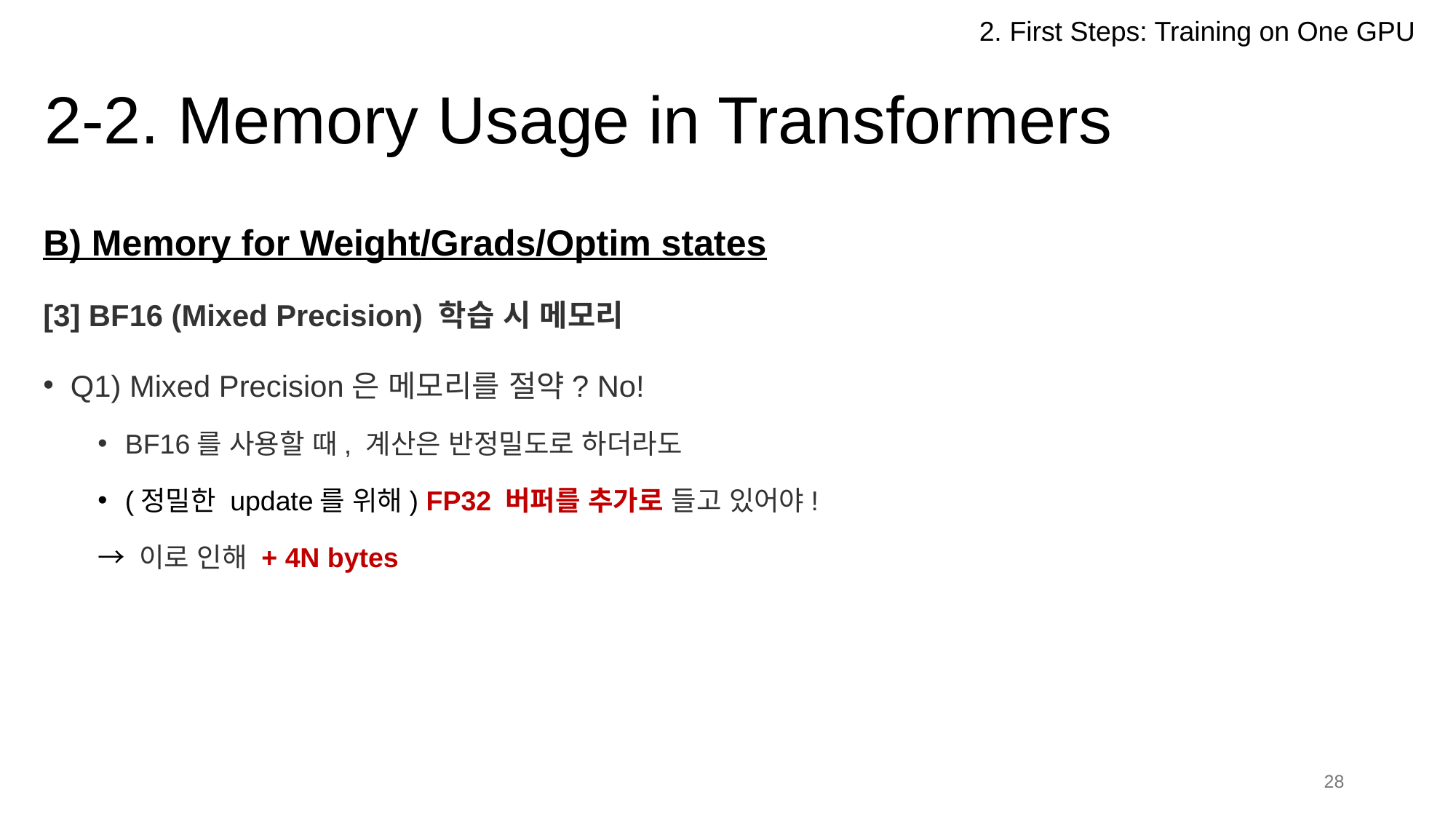

2. First Steps: Training on One GPU
# 2-2. Memory Usage in Transformers
B) Memory for Weight/Grads/Optim states
[3] BF16 (Mixed Precision) 학습 시 메모리
Q1) Mixed Precision은 메모리를 절약? No!
BF16를 사용할 때, 계산은 반정밀도로 하더라도
(정밀한 update를 위해) FP32 버퍼를 추가로 들고 있어야!
→ 이로 인해 + 4N bytes
28